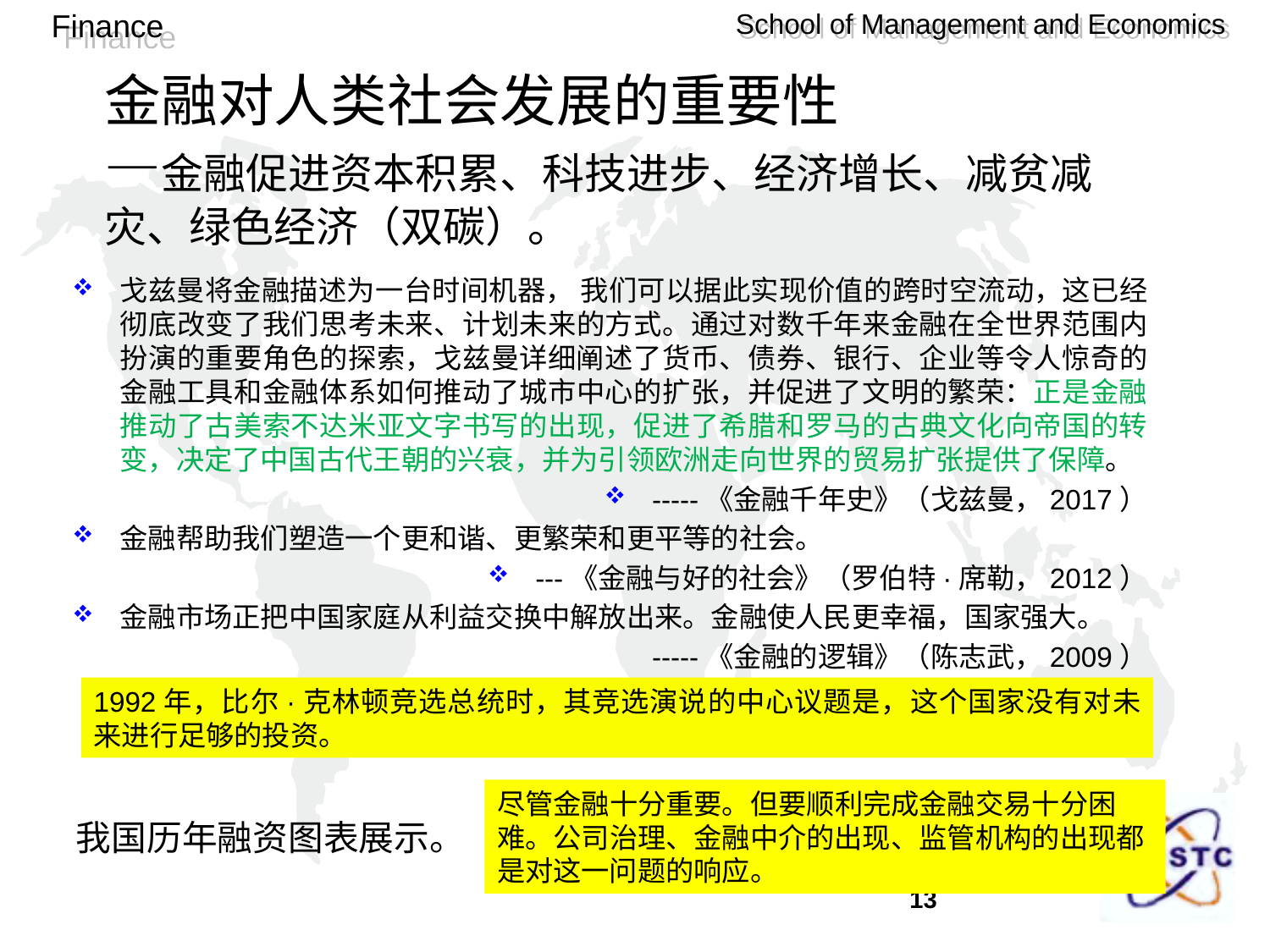

# 金融对人类社会发展的重要性 —金融促进资本积累、科技进步、经济增长、减贫减灾、绿色经济（双碳）。
戈兹曼将金融描述为一台时间机器， 我们可以据此实现价值的跨时空流动，这已经彻底改变了我们思考未来、计划未来的方式。通过对数千年来金融在全世界范围内扮演的重要角色的探索，戈兹曼详细阐述了货币、债券、银行、企业等令人惊奇的金融工具和金融体系如何推动了城市中心的扩张，并促进了文明的繁荣：正是金融推动了古美索不达米亚文字书写的出现，促进了希腊和罗马的古典文化向帝国的转变，决定了中国古代王朝的兴衰，并为引领欧洲走向世界的贸易扩张提供了保障。
-----《金融千年史》（戈兹曼，2017）
金融帮助我们塑造一个更和谐、更繁荣和更平等的社会。
---《金融与好的社会》（罗伯特·席勒，2012）
金融市场正把中国家庭从利益交换中解放出来。金融使人民更幸福，国家强大。
-----《金融的逻辑》（陈志武，2009）
1992年，比尔·克林顿竞选总统时，其竞选演说的中心议题是，这个国家没有对未来进行足够的投资。
尽管金融十分重要。但要顺利完成金融交易十分困难。公司治理、金融中介的出现、监管机构的出现都是对这一问题的响应。
我国历年融资图表展示。